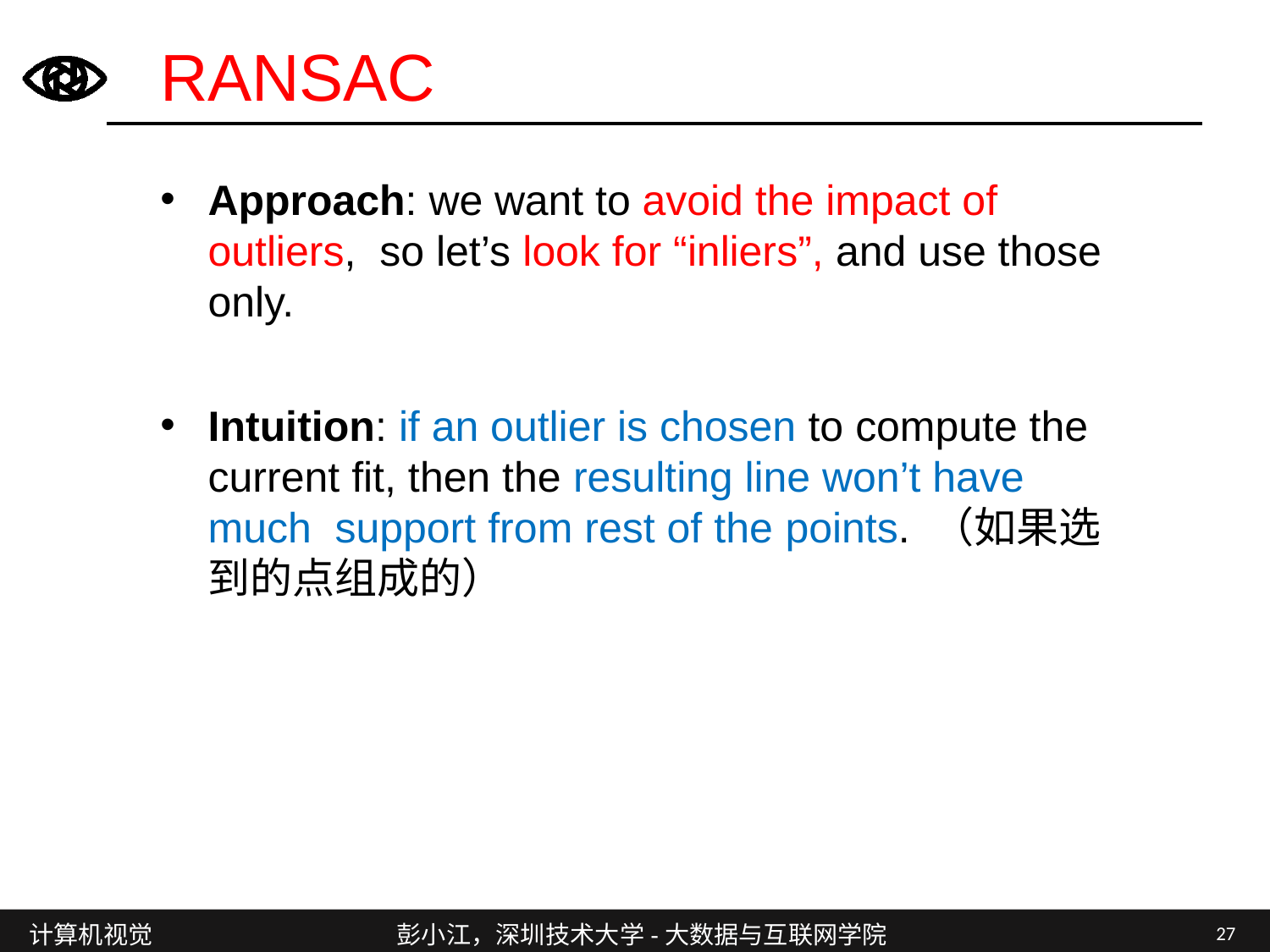

# RANSAC
Approach: we want to avoid the impact of outliers,  so let’s look for “inliers”, and use those only.

Intuition: if an outlier is chosen to compute the  current fit, then the resulting line won’t have much  support from rest of the points. （如果选到的点组成的）